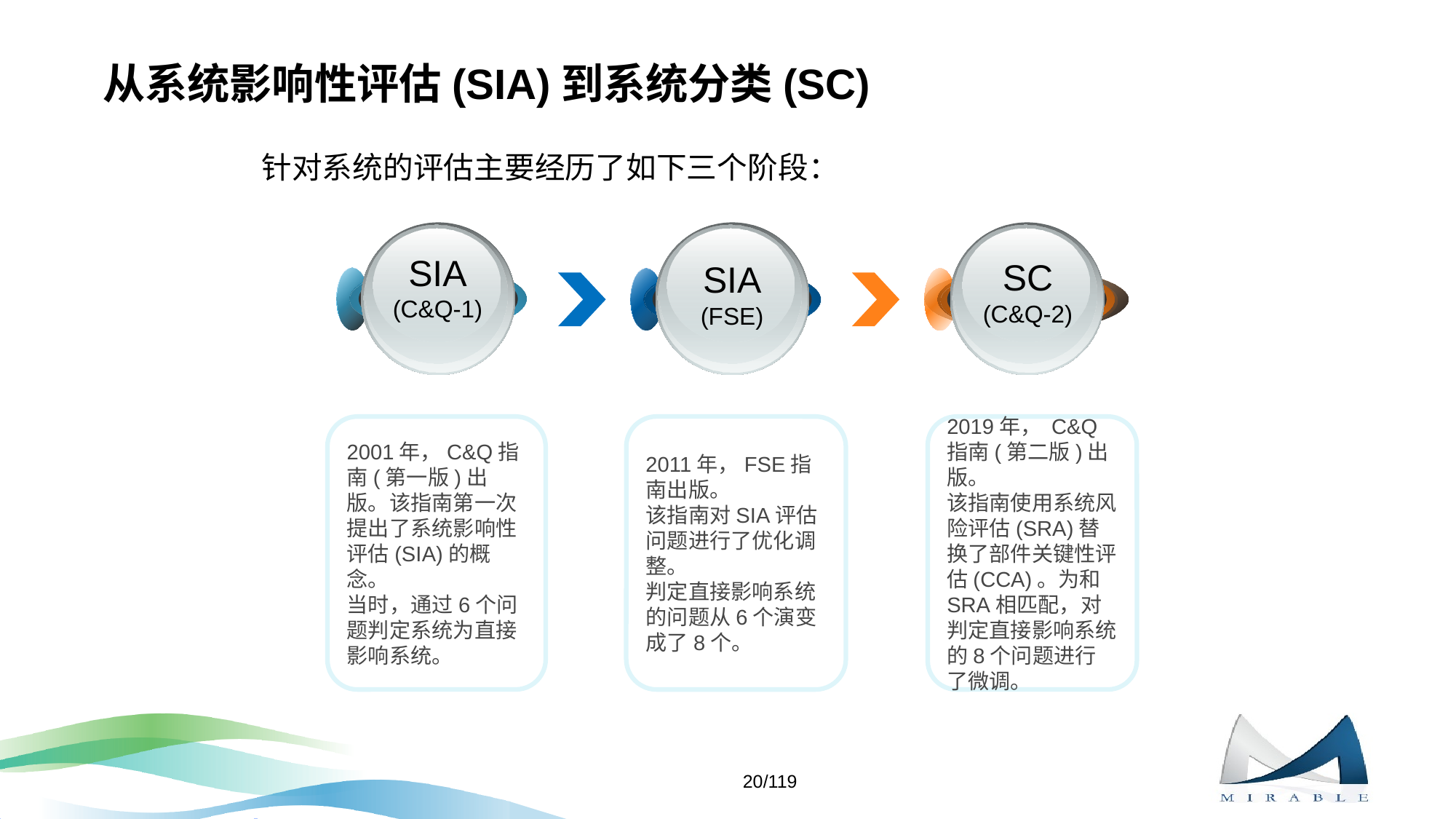

# 从系统影响性评估(SIA)到系统分类(SC)
针对系统的评估主要经历了如下三个阶段：

SIA
(C&Q-1)
SC
(C&Q-2)
SIA
(FSE)

2001年，C&Q指南(第一版)出版。该指南第一次提出了系统影响性评估(SIA)的概念。
当时，通过6个问题判定系统为直接影响系统。
2011年，FSE指南出版。
该指南对SIA评估问题进行了优化调整。
判定直接影响系统的问题从6个演变成了8个。
2019年， C&Q指南(第二版)出版。
该指南使用系统风险评估(SRA)替换了部件关键性评估(CCA)。为和SRA相匹配，对判定直接影响系统的8个问题进行了微调。
20/119